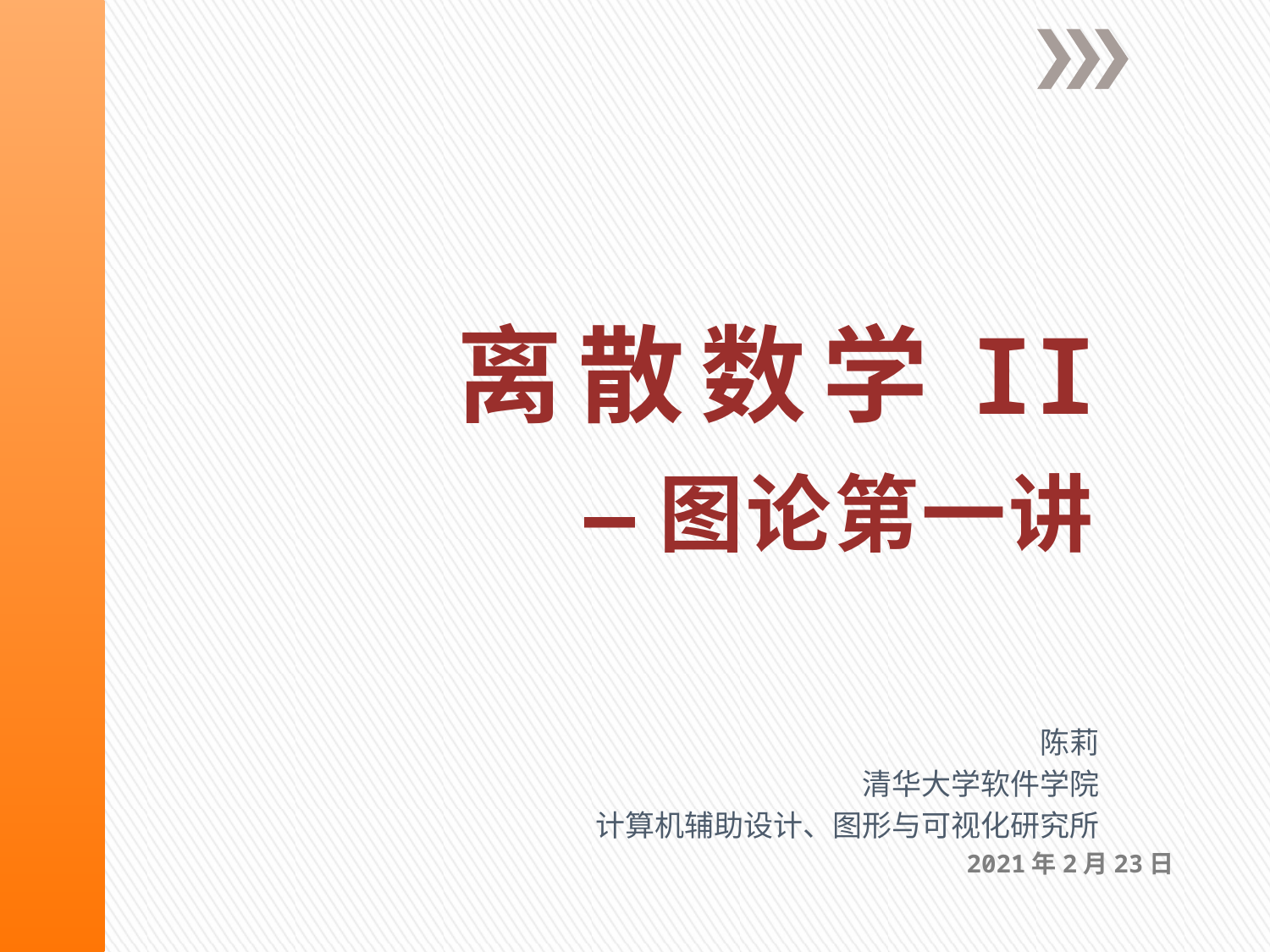

离散数学II
      ―图论第一讲
                   陈莉
          清华大学软件学院
计算机辅助设计、图形与可视化研究所

2021年2月23日